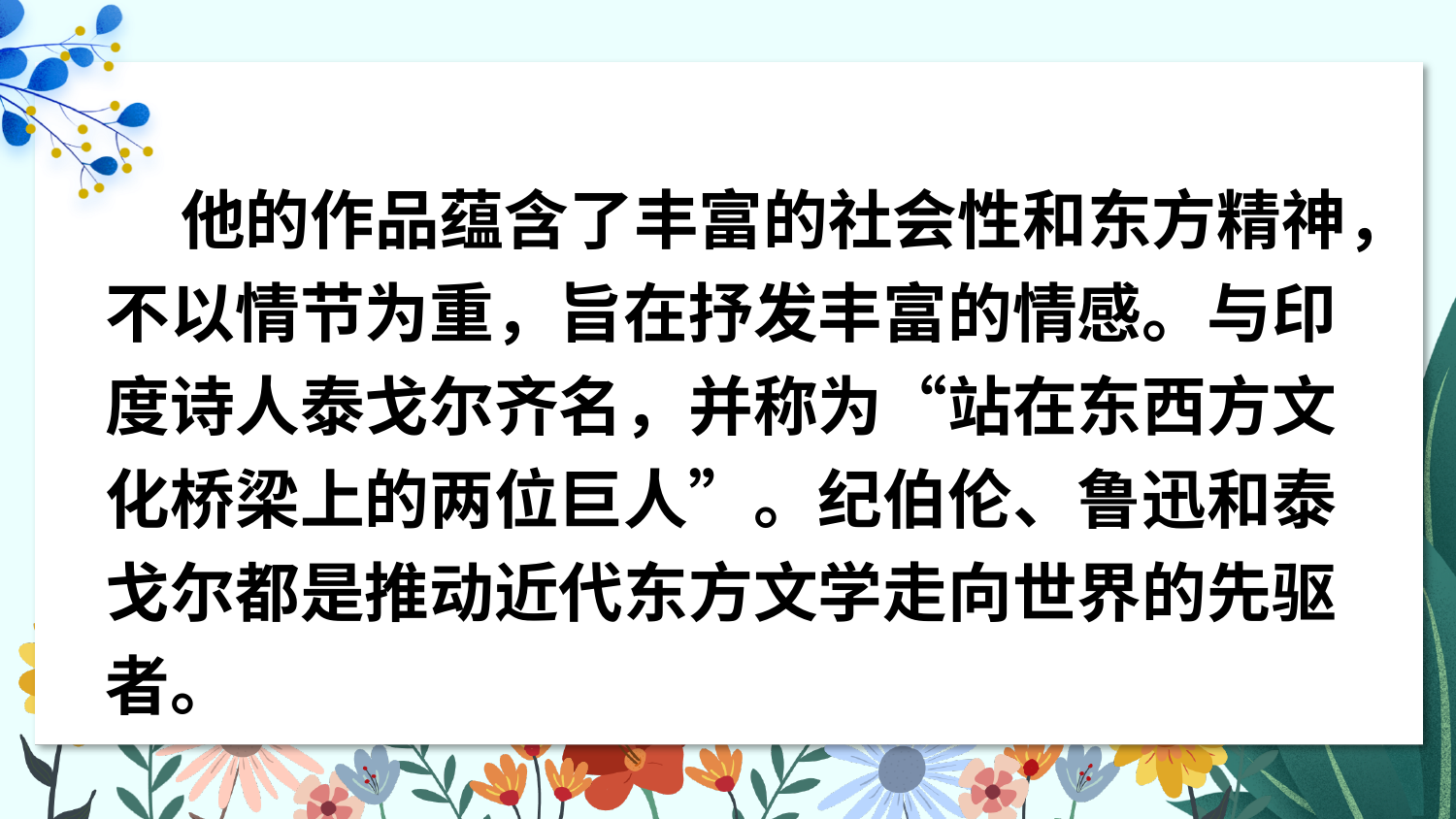

他的作品蕴含了丰富的社会性和东方精神，不以情节为重，旨在抒发丰富的情感。与印度诗人泰戈尔齐名，并称为“站在东西方文化桥梁上的两位巨人”。纪伯伦、鲁迅和泰戈尔都是推动近代东方文学走向世界的先驱者。